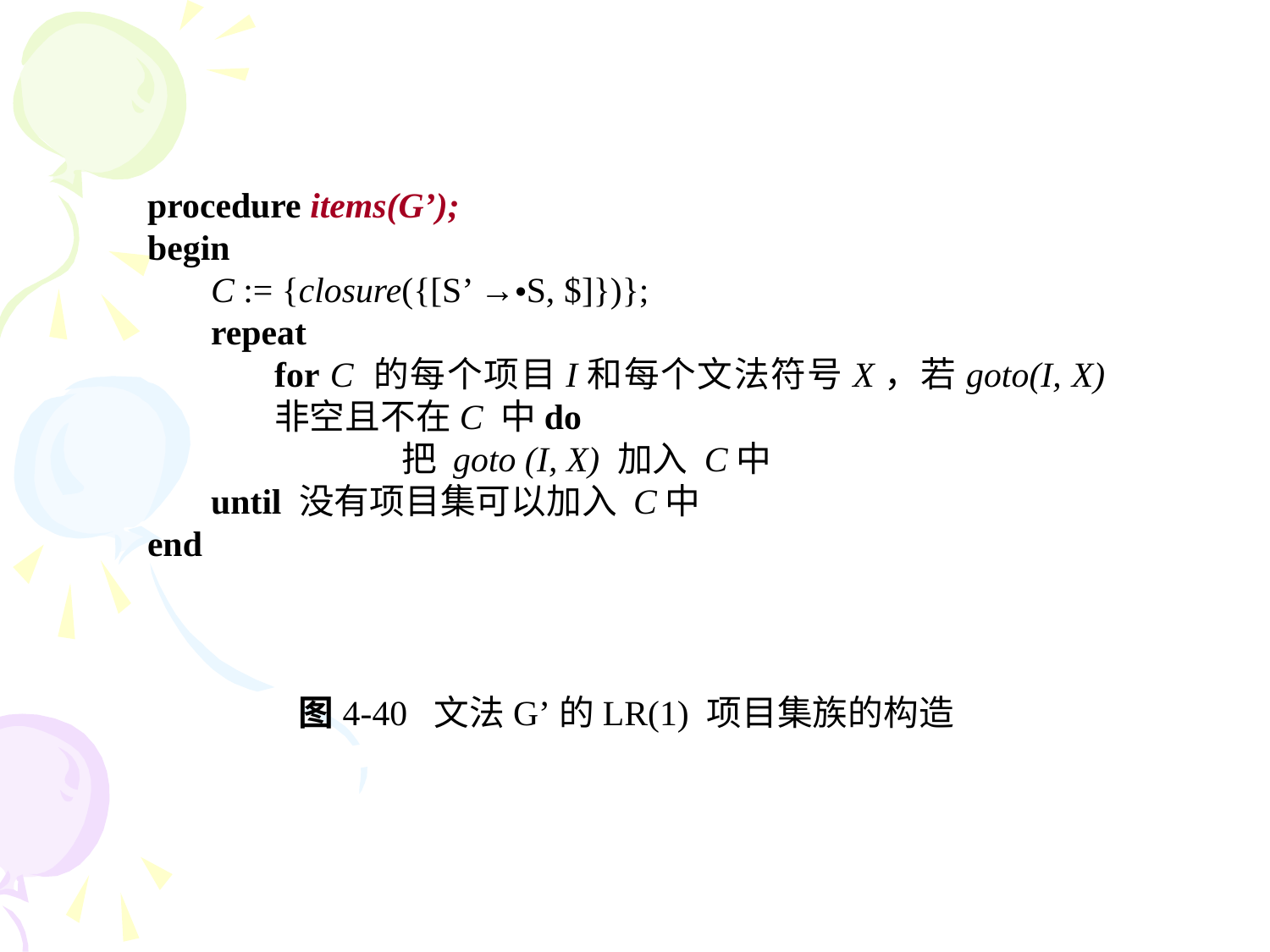

procedure items(G’);
begin
C := {closure({[S’ →•S, $]})};
repeat
for C 的每个项目I和每个文法符号X，若goto(I, X) 非空且不在C 中do
把 goto (I, X) 加入 C中
until 没有项目集可以加入 C中
end

图4-40  文法G’的LR(1) 项目集族的构造
166